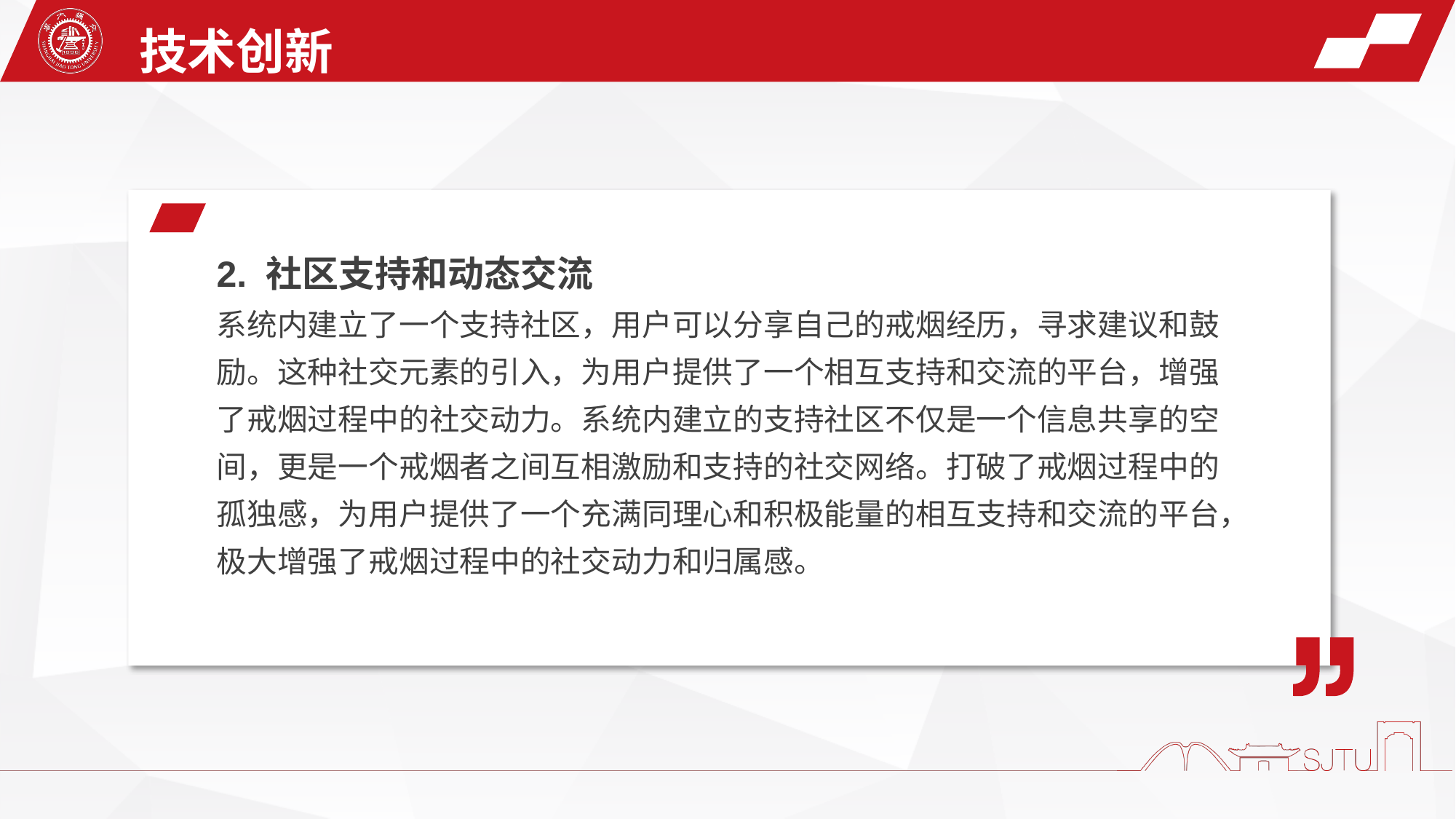

技术创新

2. 社区支持和动态交流
系统内建立了一个支持社区，用户可以分享自己的戒烟经历，寻求建议和鼓励。这种社交元素的引入，为用户提供了一个相互支持和交流的平台，增强了戒烟过程中的社交动力。系统内建立的支持社区不仅是一个信息共享的空间，更是一个戒烟者之间互相激励和支持的社交网络。打破了戒烟过程中的孤独感，为用户提供了一个充满同理心和积极能量的相互支持和交流的平台，极大增强了戒烟过程中的社交动力和归属感。